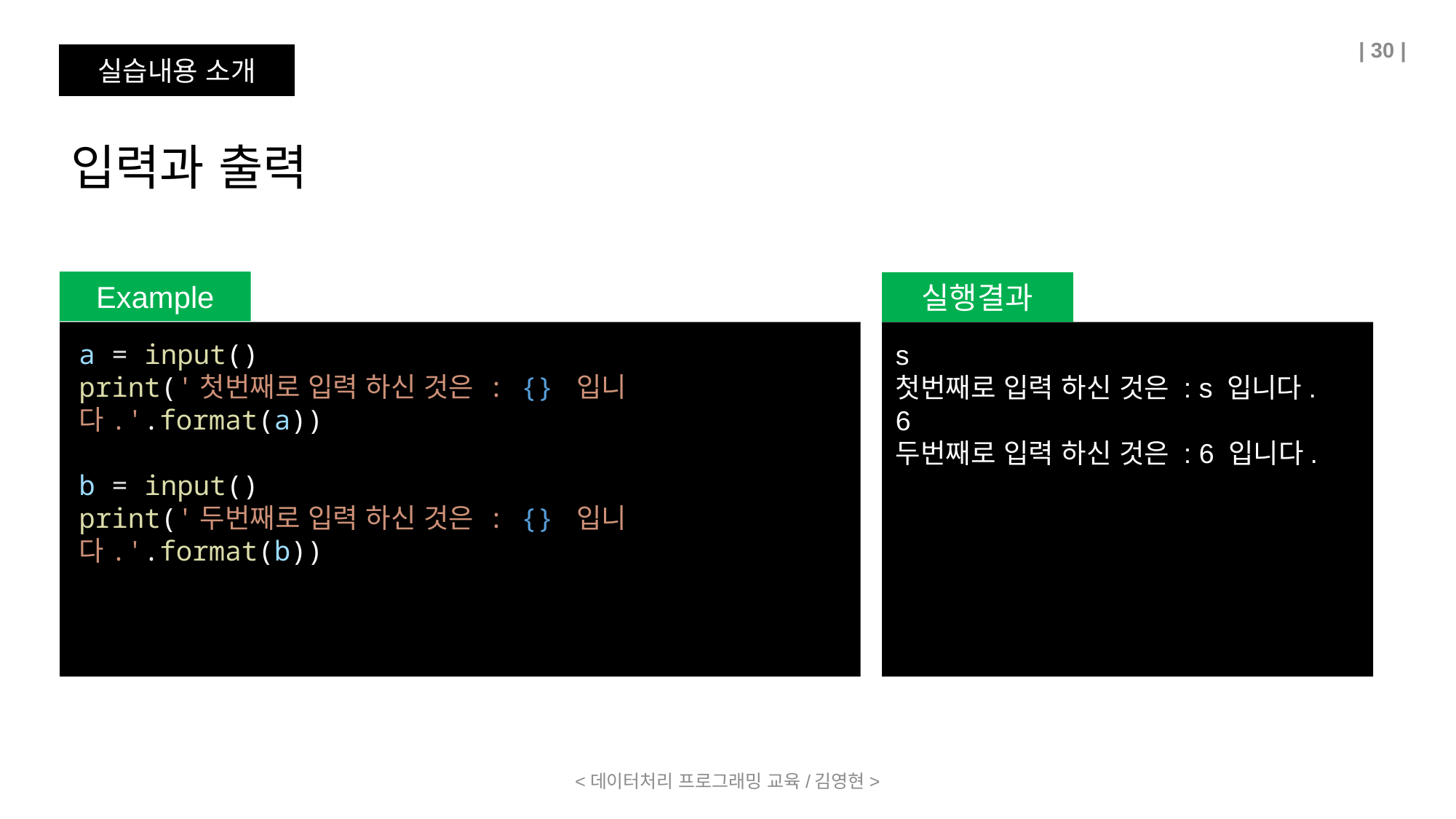

| 30 |
실습내용 소개
입력과 출력
Example
실행결과

a = input()
print('첫번째로 입력 하신 것은 : {} 입니다.'.format(a))
b = input()
print('두번째로 입력 하신 것은 : {} 입니다.'.format(b))
s
첫번째로 입력 하신 것은 : s 입니다.
6
두번째로 입력 하신 것은 : 6 입니다.
<데이터처리 프로그래밍 교육/김영현>